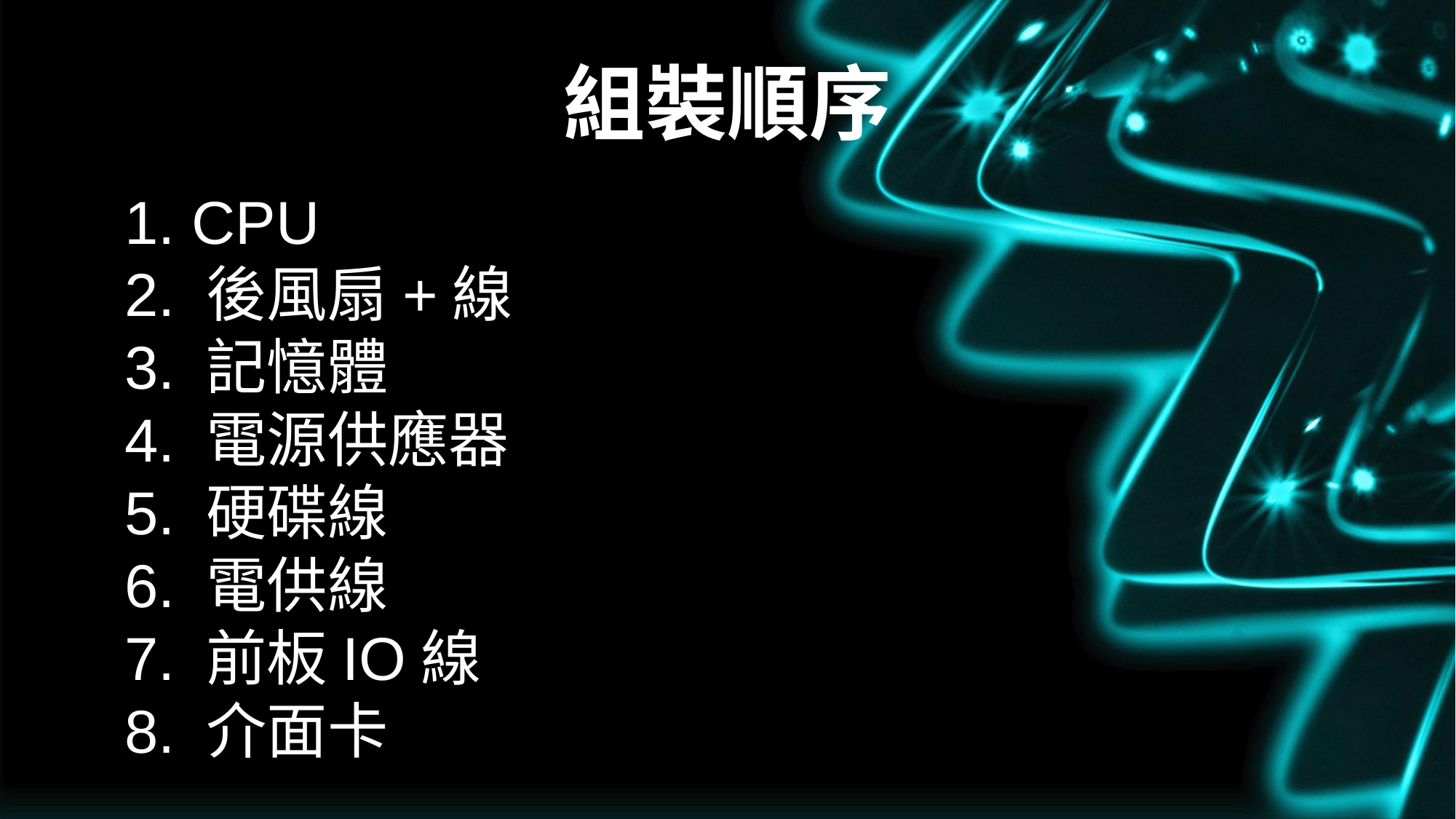

組裝順序
1. CPU
2. 後風扇+線
3. 記憶體
4. 電源供應器
5. 硬碟線
6. 電供線
7. 前板IO線
8. 介面卡